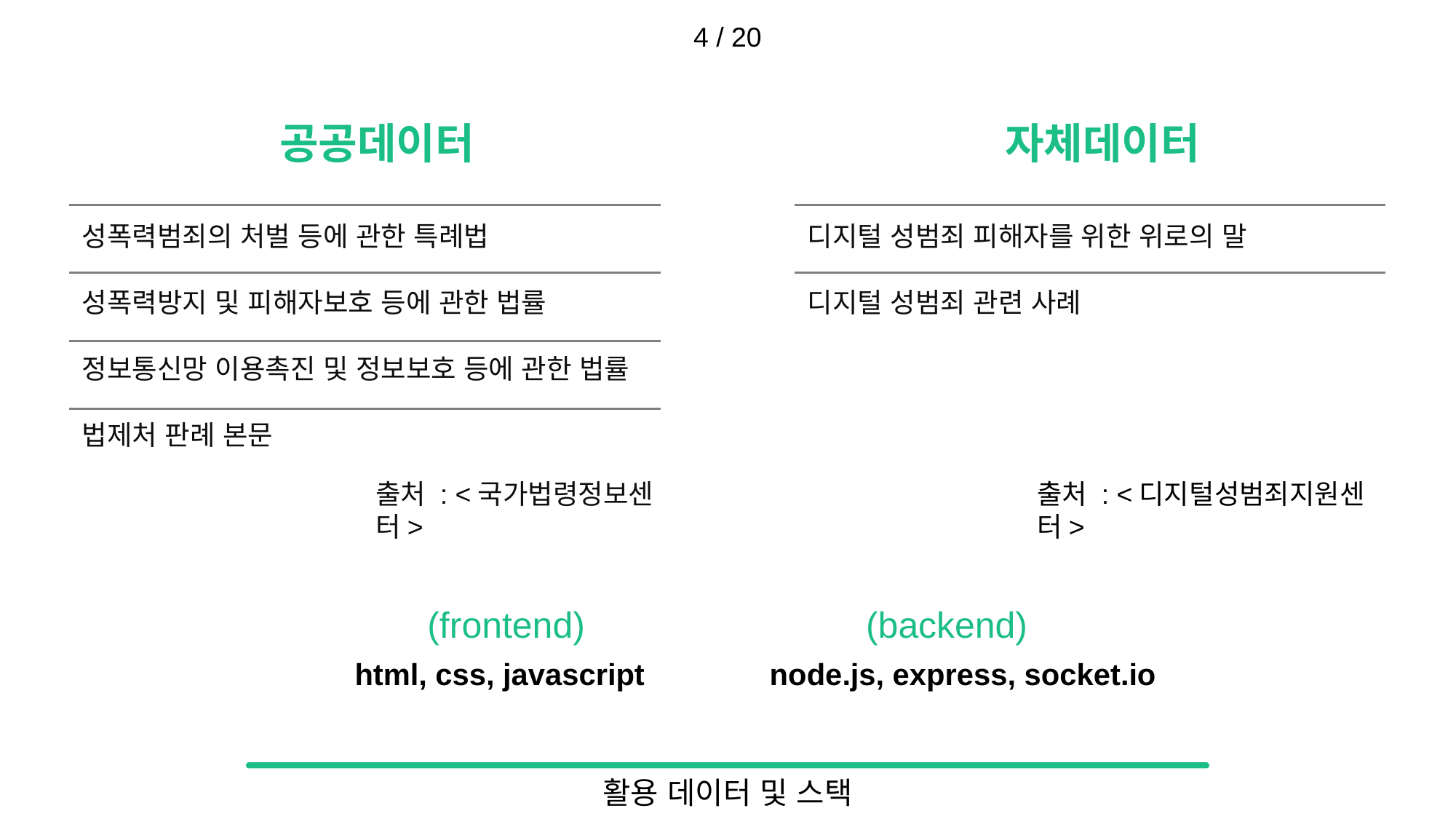

4 / 20
공공데이터
성폭력범죄의 처벌 등에 관한 특례법
성폭력방지 및 피해자보호 등에 관한 법률
정보통신망 이용촉진 및 정보보호 등에 관한 법률
법제처 판례 본문
출처 : <국가법령정보센터>
자체데이터
디지털 성범죄 피해자를 위한 위로의 말
디지털 성범죄 관련 사례
출처 : <디지털성범죄지원센터>
(frontend)
(backend)
html, css, javascript
node.js, express, socket.io
Prompt Engineering - 1
# 활용 데이터 및 스택
개발 동기